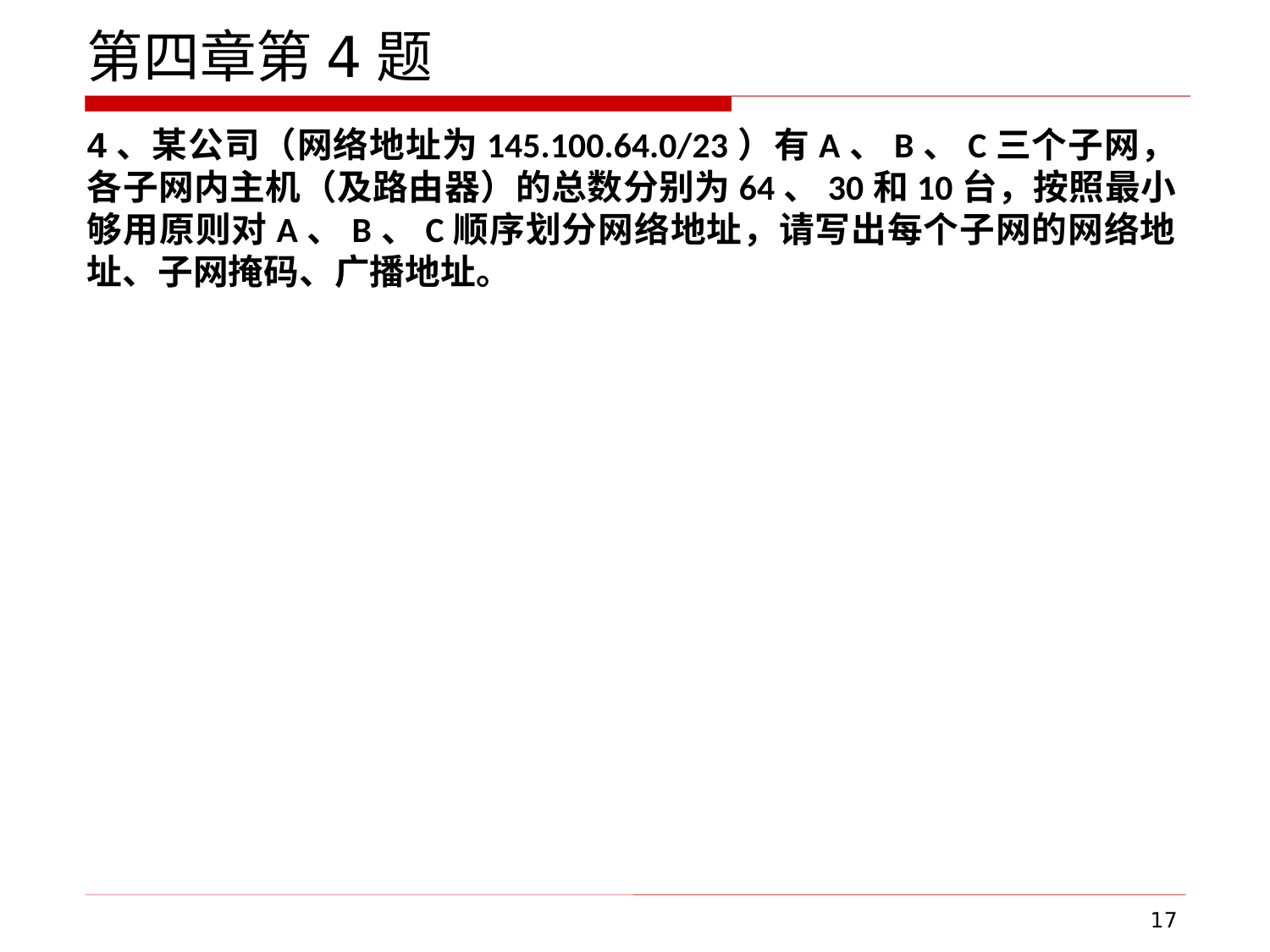

第四章第4题
4、某公司（网络地址为145.100.64.0/23）有A、B、C三个子网，各子网内主机（及路由器）的总数分别为64、30和10台，按照最小够用原则对A、B、C顺序划分网络地址，请写出每个子网的网络地址、子网掩码、广播地址。
17